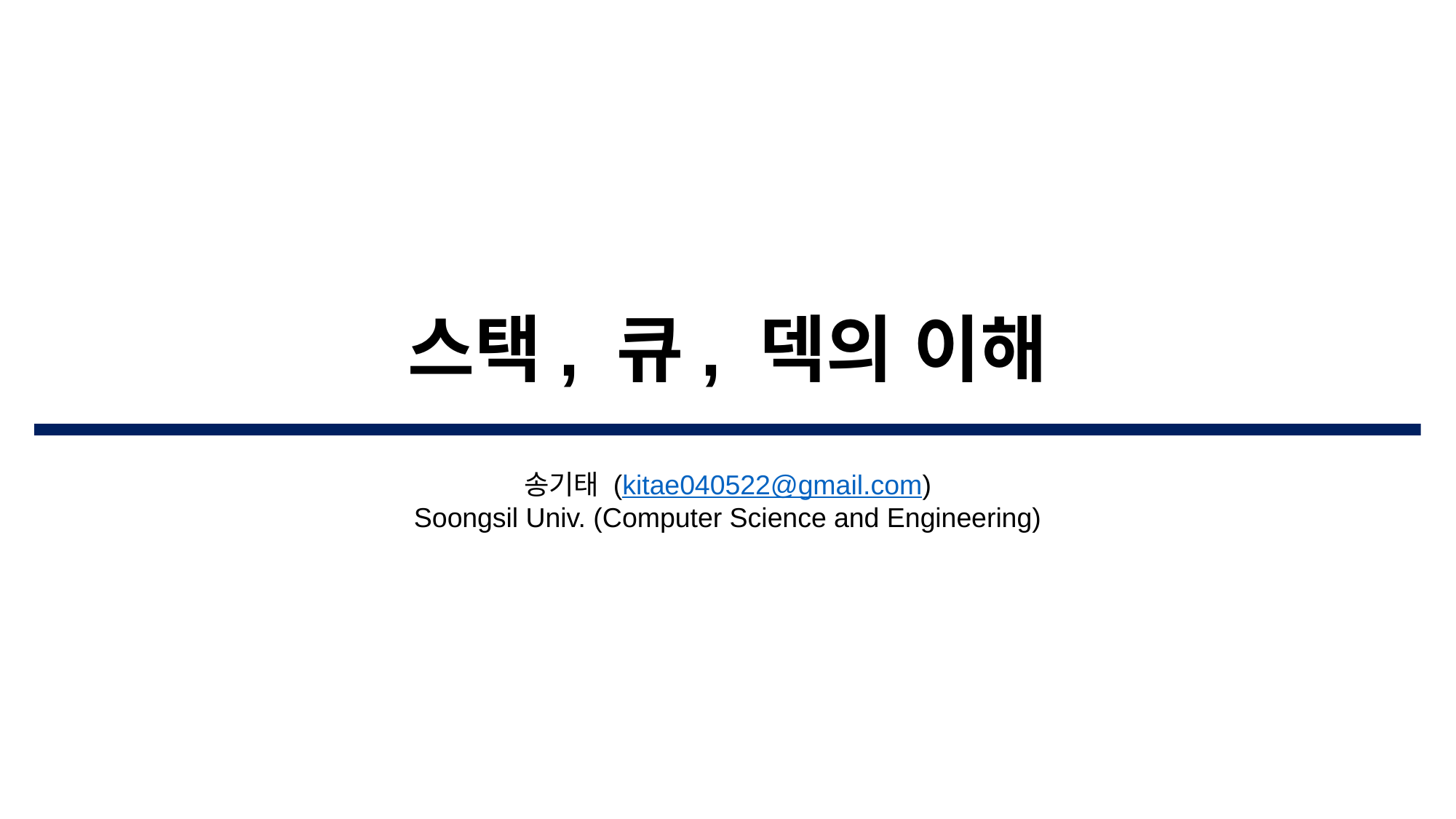

# 스택, 큐, 덱의 이해

송기태 (kitae040522@gmail.com)
Soongsil Univ. (Computer Science and Engineering)​